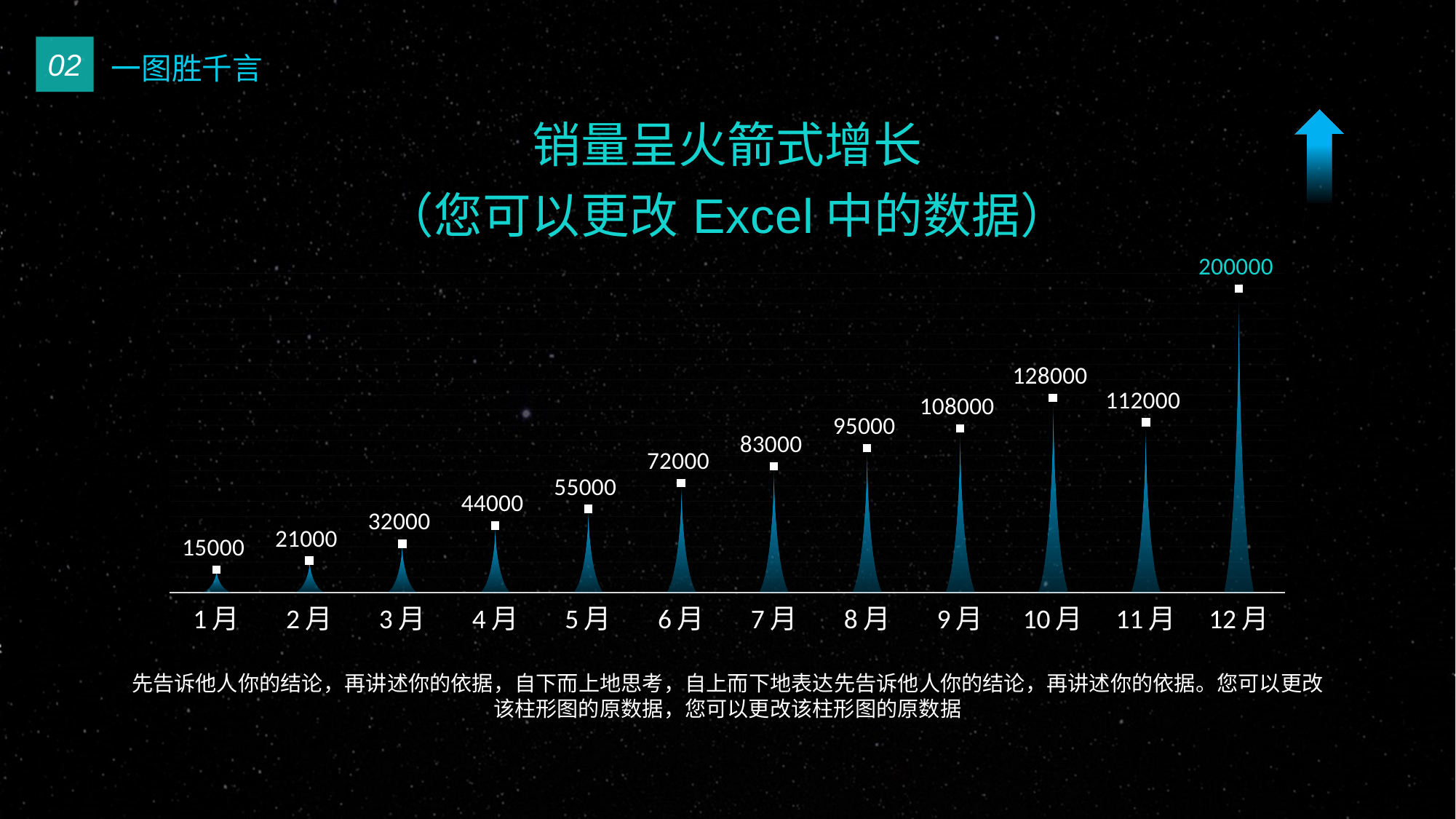

02
一图胜千言

### Chart: 销量呈火箭式增长
（您可以更改Excel中的数据）

| Category | 销量 | 销量 |
|---|---|---|
| 1月 | 15000.0 | 15000.0 |
| 2月 | 21000.0 | 21000.0 |
| 3月 | 32000.0 | 32000.0 |
| 4月 | 44000.0 | 44000.0 |
| 5月 | 55000.0 | 55000.0 |
| 6月 | 72000.0 | 72000.0 |
| 7月 | 83000.0 | 83000.0 |
| 8月 | 95000.0 | 95000.0 |
| 9月 | 108000.0 | 108000.0 |
| 10月 | 128000.0 | 128000.0 |
| 11月 | 112000.0 | 112000.0 |
| 12月 | 200000.0 | 200000.0 |
先告诉他人你的结论，再讲述你的依据，自下而上地思考，自上而下地表达先告诉他人你的结论，再讲述你的依据。您可以更改该柱形图的原数据，您可以更改该柱形图的原数据